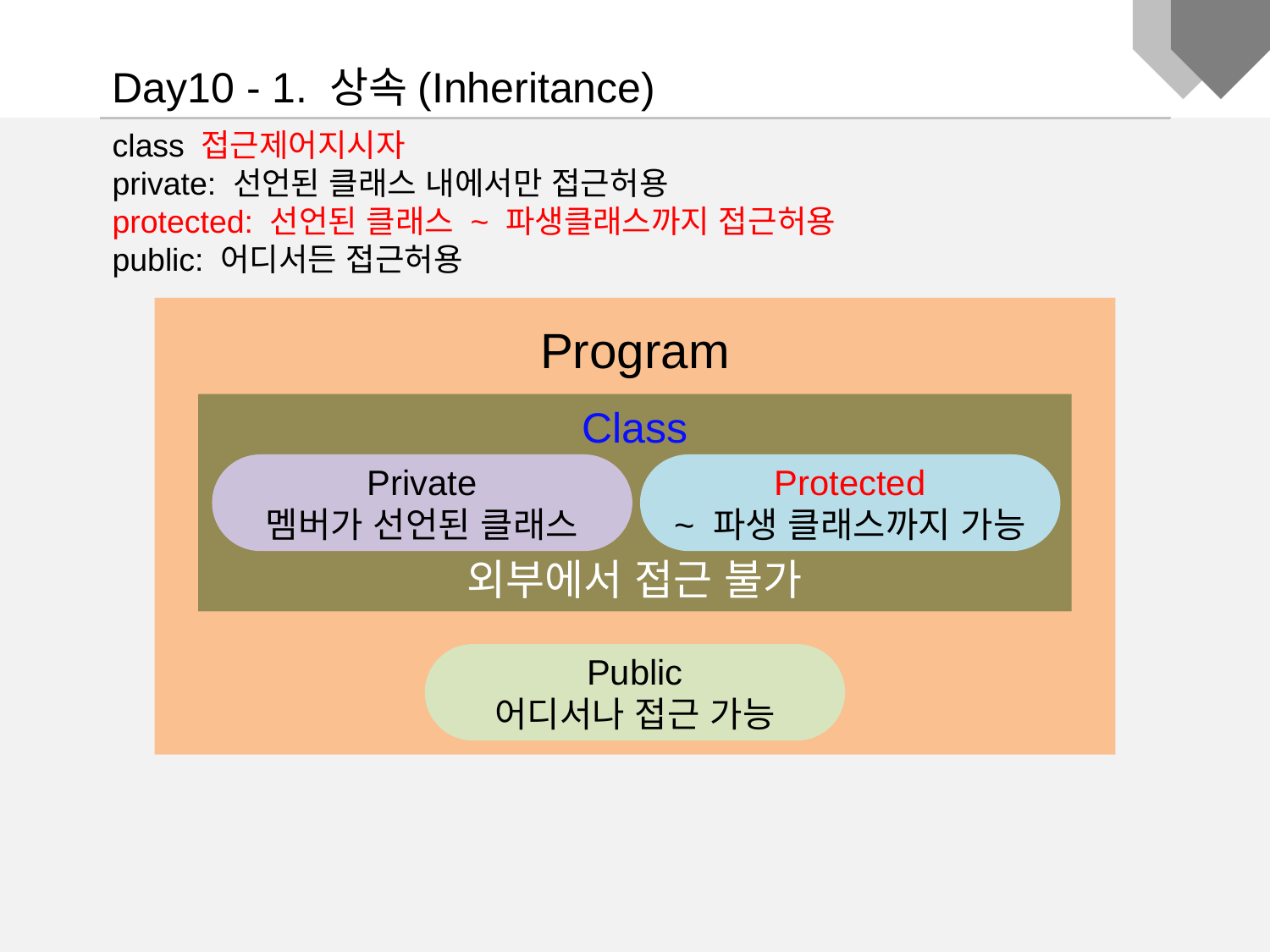

Day10 - 1. 상속(Inheritance)
class 접근제어지시자
private: 선언된 클래스 내에서만 접근허용
protected: 선언된 클래스 ~ 파생클래스까지 접근허용
public: 어디서든 접근허용
Program

Class

외부에서 접근 불가
Private
멤버가 선언된 클래스
Protected
~ 파생 클래스까지 가능
Public
어디서나 접근 가능